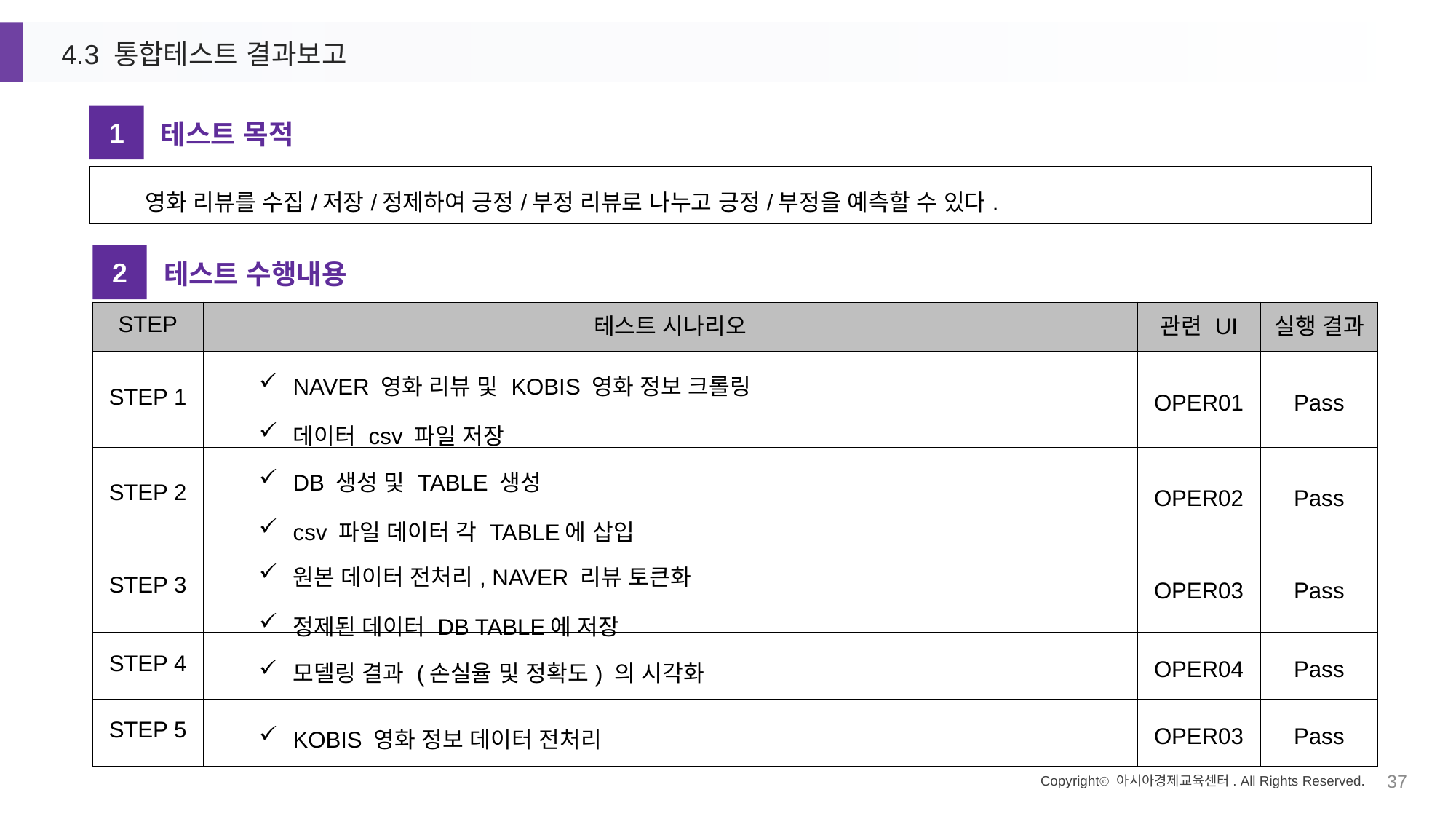

4.3 통합테스트 결과보고
1
테스트 목적
| 영화 리뷰를 수집/저장/정제하여 긍정/부정 리뷰로 나누고 긍정/부정을 예측할 수 있다. |
| --- |
2
테스트 수행내용
| STEP | 테스트 시나리오 | 관련 UI | 실행 결과 |
| --- | --- | --- | --- |
| STEP 1 | NAVER 영화 리뷰 및 KOBIS 영화 정보 크롤링 데이터 csv 파일 저장 | OPER01 | Pass |
| STEP 2 | DB 생성 및 TABLE 생성 csv 파일 데이터 각 TABLE에 삽입 | OPER02 | Pass |
| STEP 3 | 원본 데이터 전처리, NAVER 리뷰 토큰화 정제된 데이터 DB TABLE에 저장 | OPER03 | Pass |
| STEP 4 | 모델링 결과 (손실율 및 정확도) 의 시각화 | OPER04 | Pass |
| STEP 5 | KOBIS 영화 정보 데이터 전처리 | OPER03 | Pass |
Copyrightⓒ 아시아경제교육센터. All Rights Reserved.